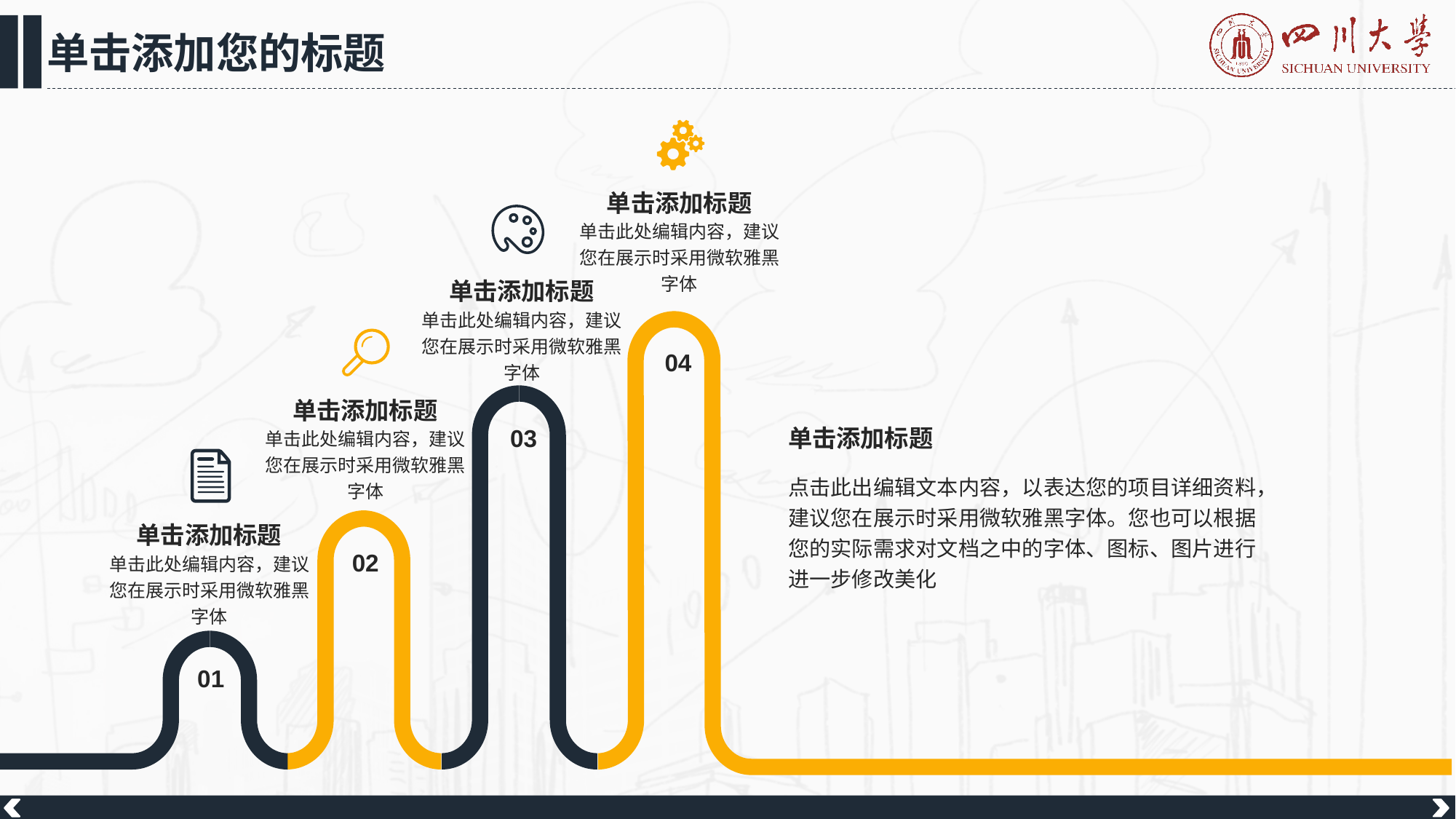

单击添加标题

单击此处编辑内容，建议您在展示时采用微软雅黑字体

单击添加标题
单击此处编辑内容，建议您在展示时采用微软雅黑字体

04

单击添加标题
单击添加标题
03
单击此处编辑内容，建议您在展示时采用微软雅黑字体

点击此出编辑文本内容，以表达您的项目详细资料，建议您在展示时采用微软雅黑字体。您也可以根据您的实际需求对文档之中的字体、图标、图片进行进一步修改美化

单击添加标题
02
单击此处编辑内容，建议您在展示时采用微软雅黑字体

01